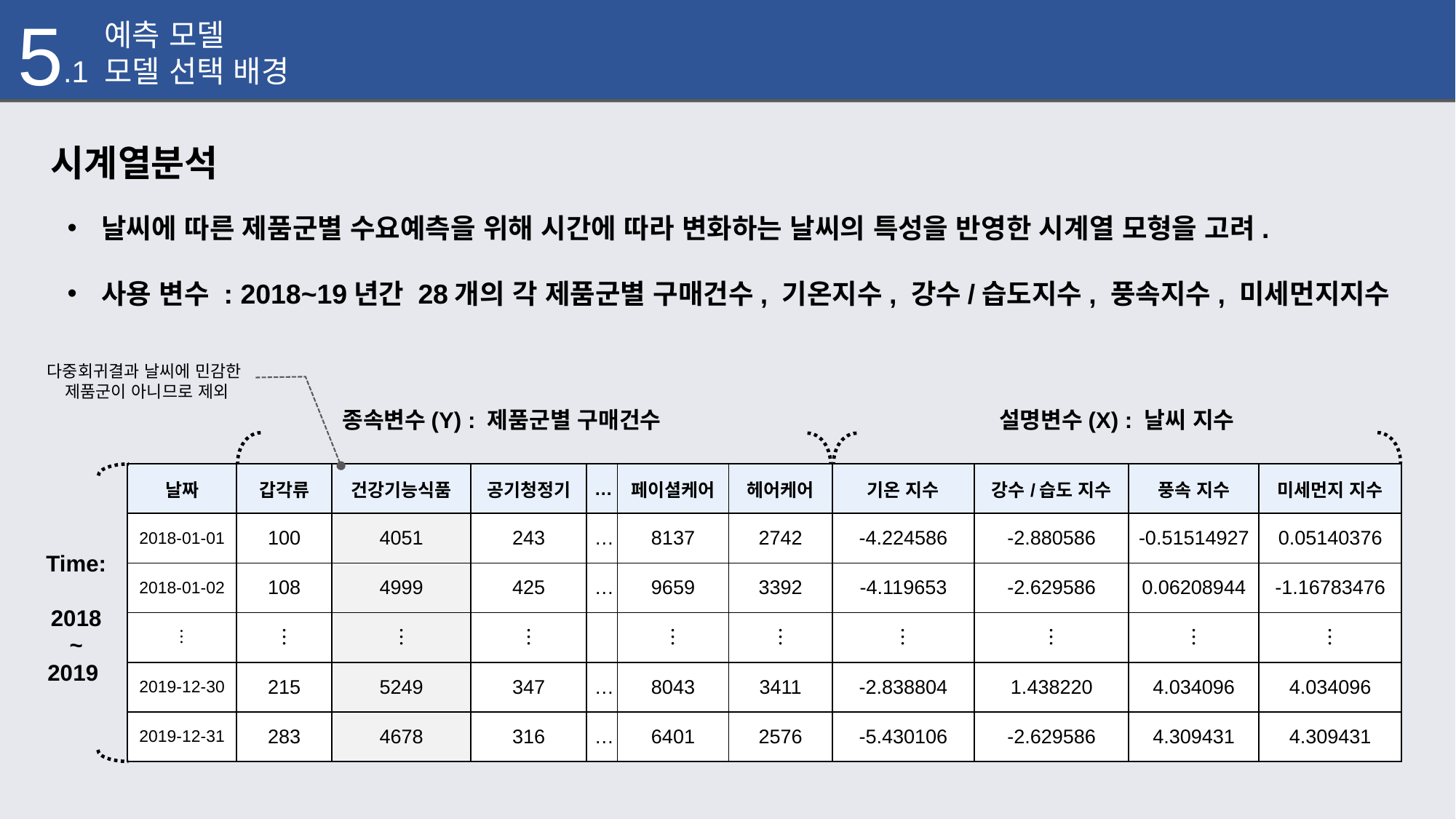

5
.1 예측 모델
.1 모델 선택 배경
시계열분석
날씨에 따른 제품군별 수요예측을 위해 시간에 따라 변화하는 날씨의 특성을 반영한 시계열 모형을 고려.

사용 변수 : 2018~19년간 28개의 각 제품군별 구매건수, 기온지수, 강수/습도지수, 풍속지수, 미세먼지지수

다중회귀결과 날씨에 민감한
제품군이 아니므로 제외
종속변수(Y) : 제품군별 구매건수
설명변수(X) : 날씨 지수

| 날짜 | 갑각류 | 건강기능식품 | 공기청정기 | … | 페이셜케어 | 헤어케어 | 기온 지수 | 강수/습도 지수 | 풍속 지수 | 미세먼지 지수 |
| --- | --- | --- | --- | --- | --- | --- | --- | --- | --- | --- |
| 2018-01-01 | 100 | 4051 | 243 | … | 8137 | 2742 | -4.224586 | -2.880586 | -0.51514927 | 0.05140376 |
| 2018-01-02 | 108 | 4999 | 425 | … | 9659 | 3392 | -4.119653 | -2.629586 | 0.06208944 | -1.16783476 |
| ︙ | ︙ | ︙ | ︙ |  | ︙ | ︙ | ︙ | ︙ | ︙ | ︙ |
| 2019-12-30 | 215 | 5249 | 347 | … | 8043 | 3411 | -2.838804 | 1.438220 | 4.034096 | 4.034096 |
| 2019-12-31 | 283 | 4678 | 316 | … | 6401 | 2576 | -5.430106 | -2.629586 | 4.309431 | 4.309431 |
Time:

2018
~
2019